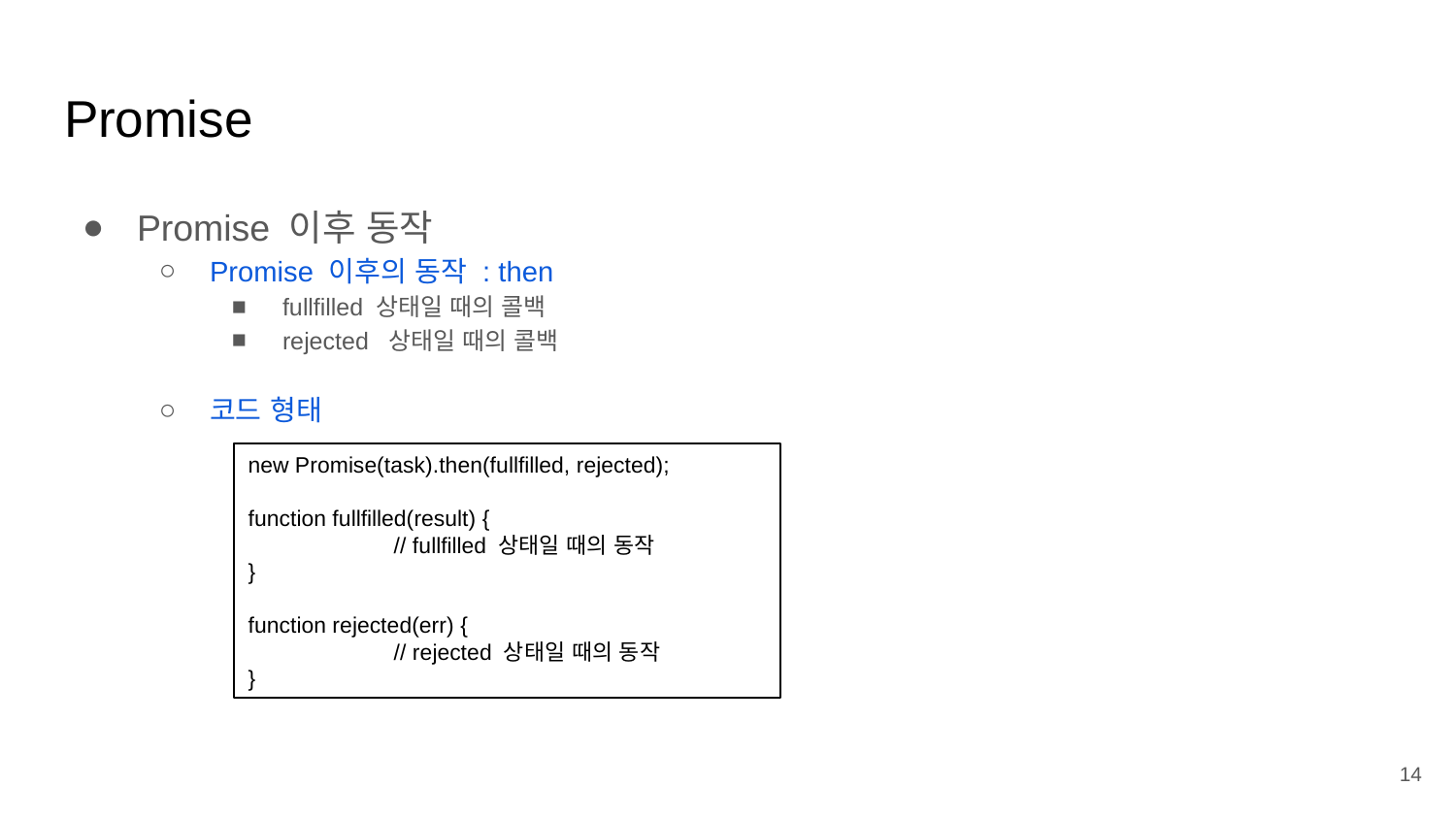

# Promise
Promise 이후 동작
Promise 이후의 동작 : then
fullfilled 상태일 때의 콜백
rejected  상태일 때의 콜백

코드 형태

new Promise(task).then(fullfilled, rejected);

function fullfilled(result) {
	// fullfilled 상태일 때의 동작
}

function rejected(err) {
	// rejected 상태일 때의 동작
}
14